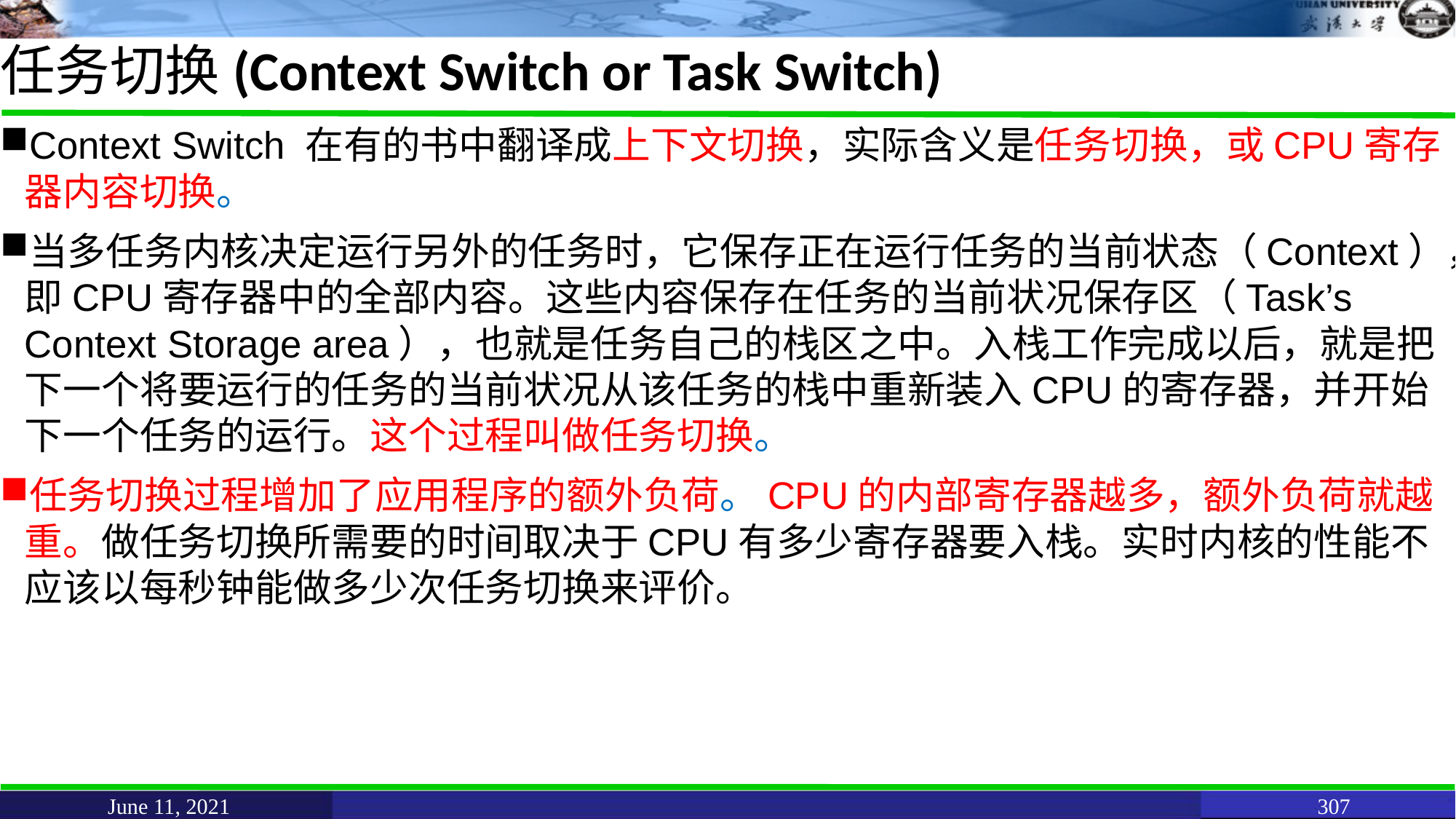

# 任务切换(Context Switch or Task Switch)
Context Switch 在有的书中翻译成上下文切换，实际含义是任务切换，或CPU寄存器内容切换。
当多任务内核决定运行另外的任务时，它保存正在运行任务的当前状态（Context），即CPU寄存器中的全部内容。这些内容保存在任务的当前状况保存区（Task’s Context Storage area），也就是任务自己的栈区之中。入栈工作完成以后，就是把下一个将要运行的任务的当前状况从该任务的栈中重新装入CPU的寄存器，并开始下一个任务的运行。这个过程叫做任务切换。
任务切换过程增加了应用程序的额外负荷。CPU的内部寄存器越多，额外负荷就越重。做任务切换所需要的时间取决于CPU有多少寄存器要入栈。实时内核的性能不应该以每秒钟能做多少次任务切换来评价。
June 11, 2021

307